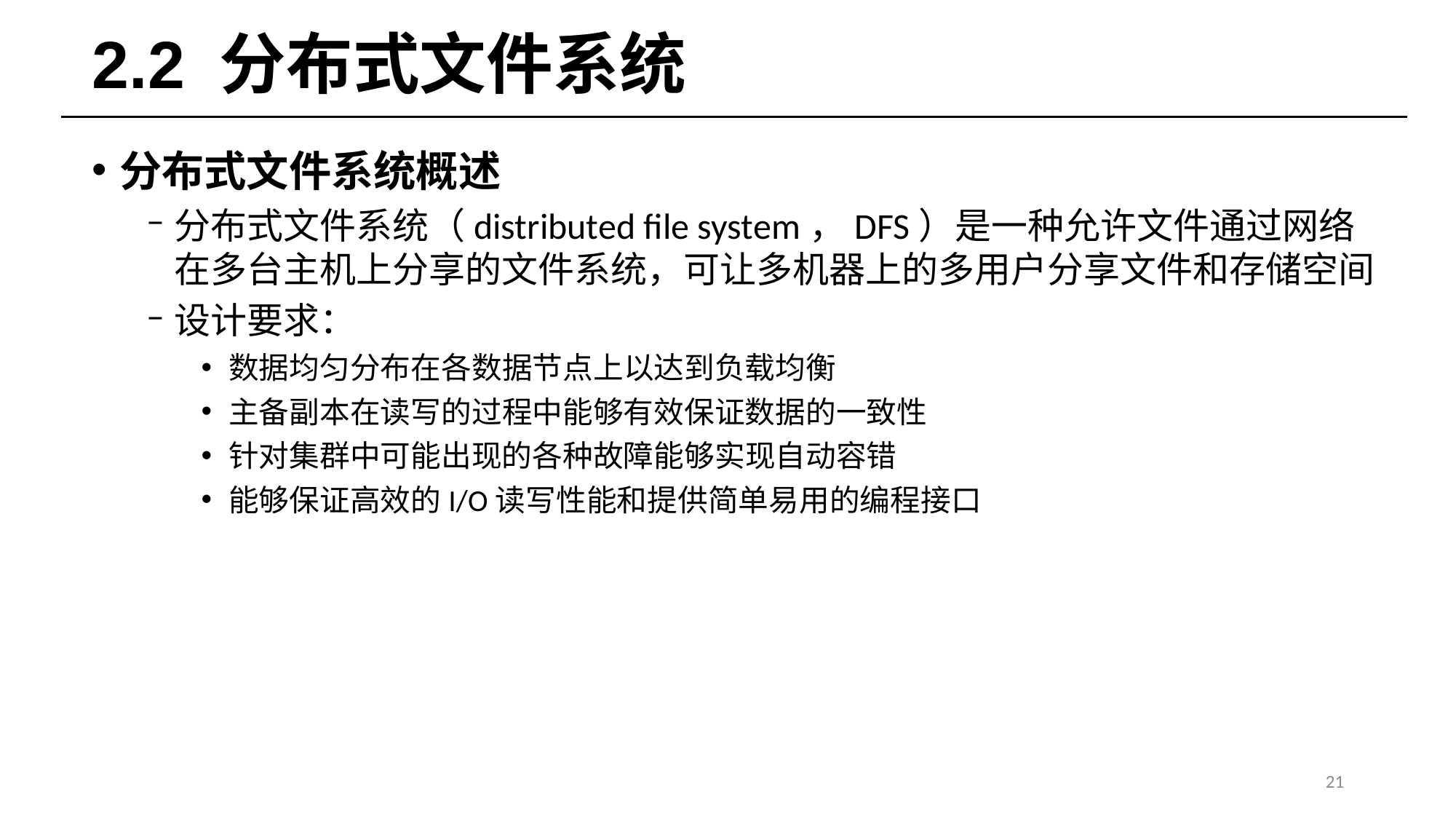

# 2.2 分布式文件系统
分布式文件系统概述
分布式文件系统（distributed file system，DFS）是一种允许文件通过网络在多台主机上分享的文件系统，可让多机器上的多用户分享文件和存储空间
设计要求：
数据均匀分布在各数据节点上以达到负载均衡
主备副本在读写的过程中能够有效保证数据的一致性
针对集群中可能出现的各种故障能够实现自动容错
能够保证高效的I/O读写性能和提供简单易用的编程接口
21